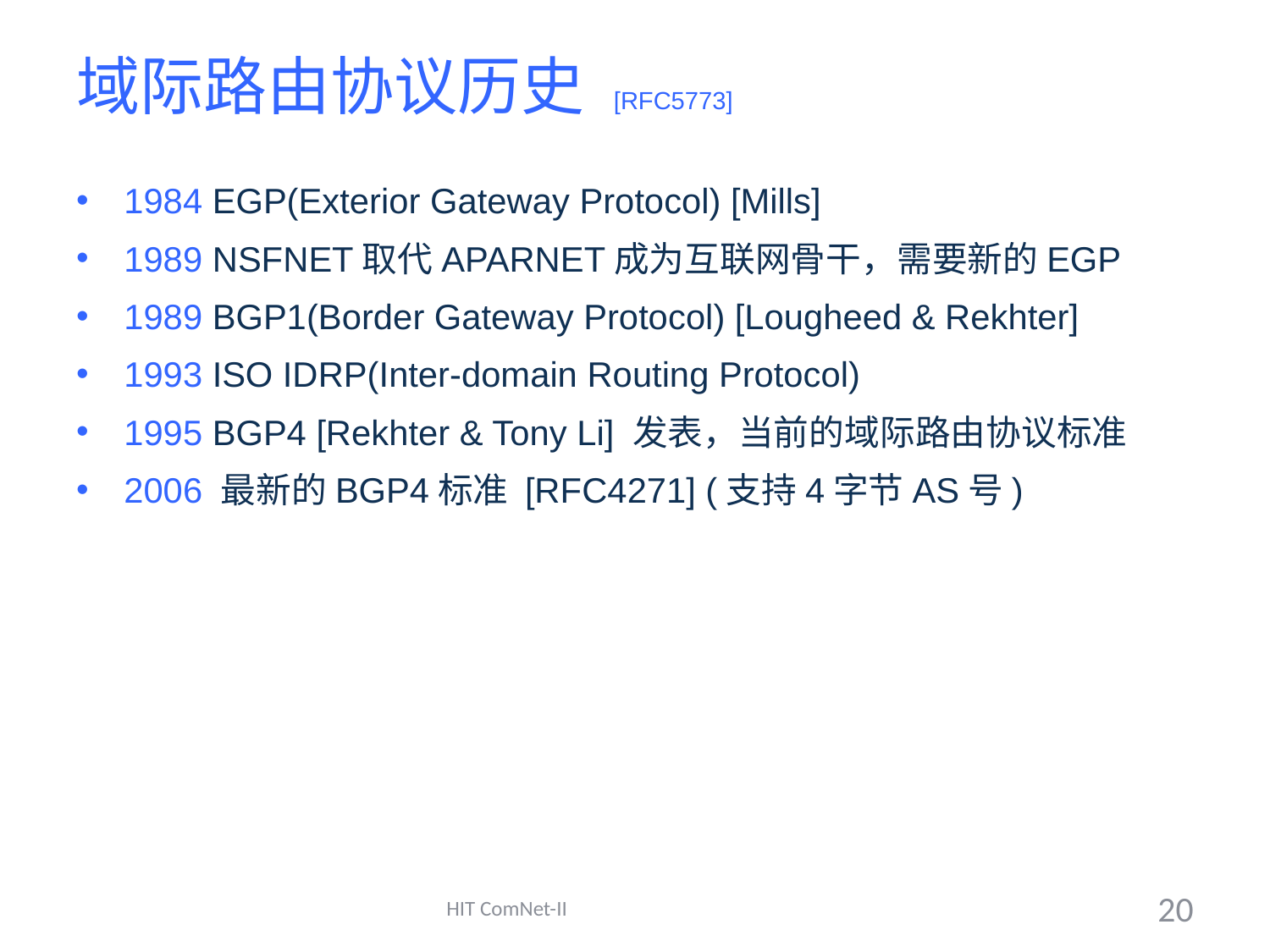

# 域际路由协议历史 [RFC5773]
1984 EGP(Exterior Gateway Protocol) [Mills]
1989 NSFNET取代APARNET成为互联网骨干，需要新的EGP
1989 BGP1(Border Gateway Protocol) [Lougheed & Rekhter]
1993 ISO IDRP(Inter-domain Routing Protocol)
1995 BGP4 [Rekhter & Tony Li] 发表，当前的域际路由协议标准
2006 最新的BGP4标准 [RFC4271] (支持4字节AS号)
HIT ComNet-II
20